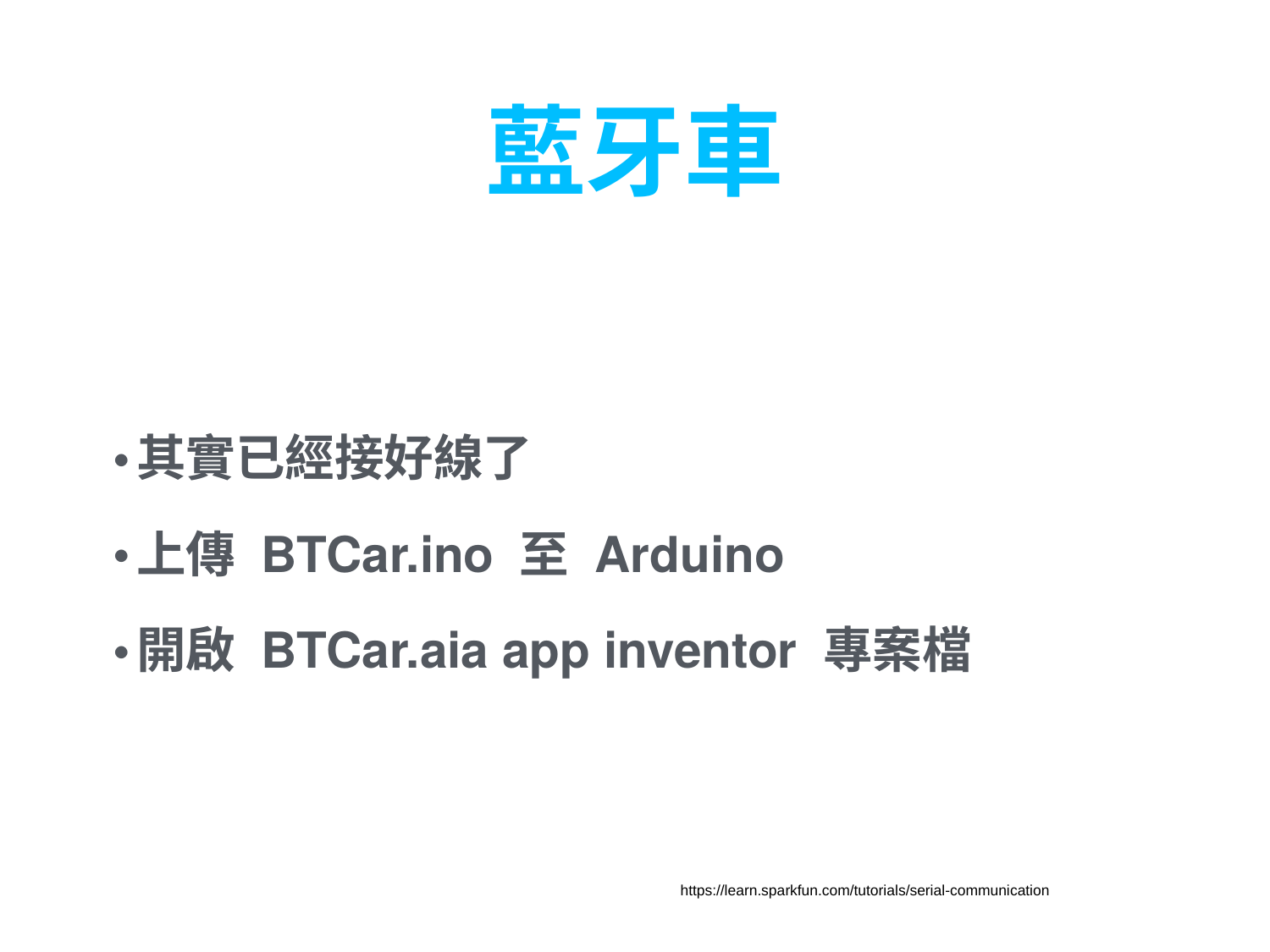

# 藍牙車
其實已經接好線了

上傳 BTCar.ino 至 Arduino

開啟 BTCar.aia app inventor 專案檔

https://learn.sparkfun.com/tutorials/serial-communication